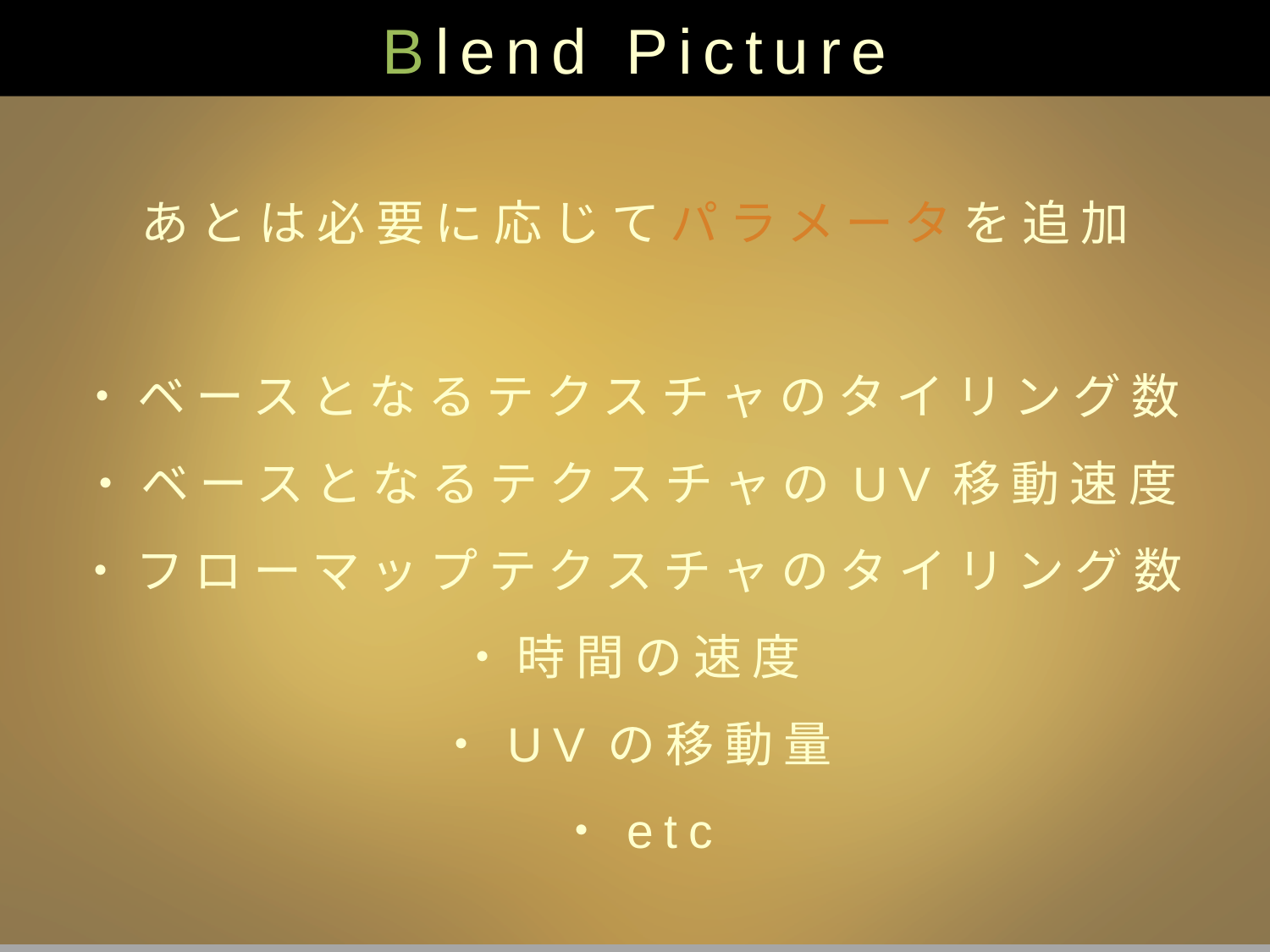

Blend Picture
あとは必要に応じてパラメータを追加

・ベースとなるテクスチャのタイリング数
・ベースとなるテクスチャのUV移動速度
・フローマップテクスチャのタイリング数
・時間の速度
・UVの移動量
・etc